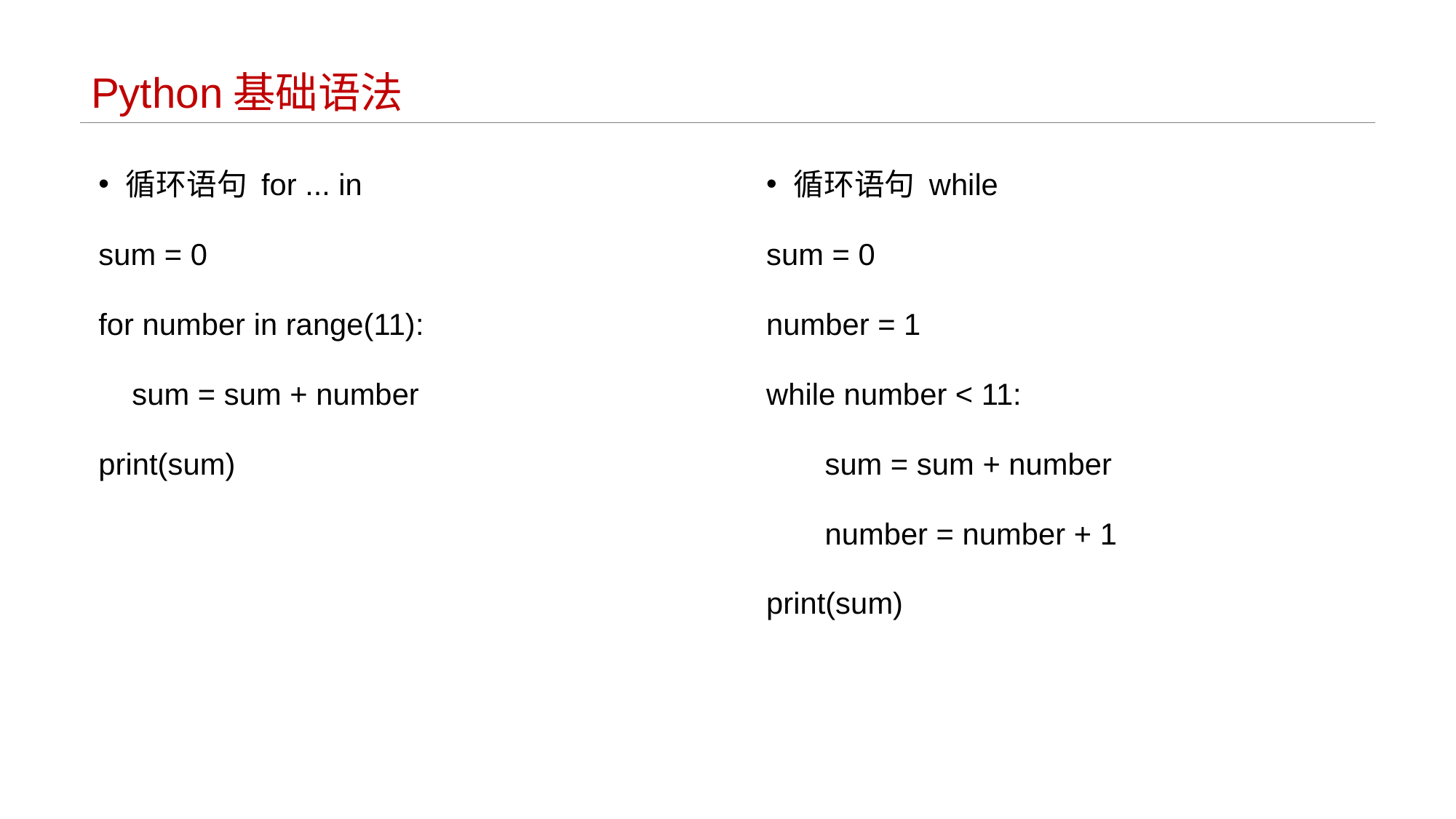

# Python基础语法
循环语句 for ... in
sum = 0
for number in range(11):
    sum = sum + number
print(sum)
循环语句 while
sum = 0
number = 1
while number < 11:
       sum = sum + number
       number = number + 1
print(sum)